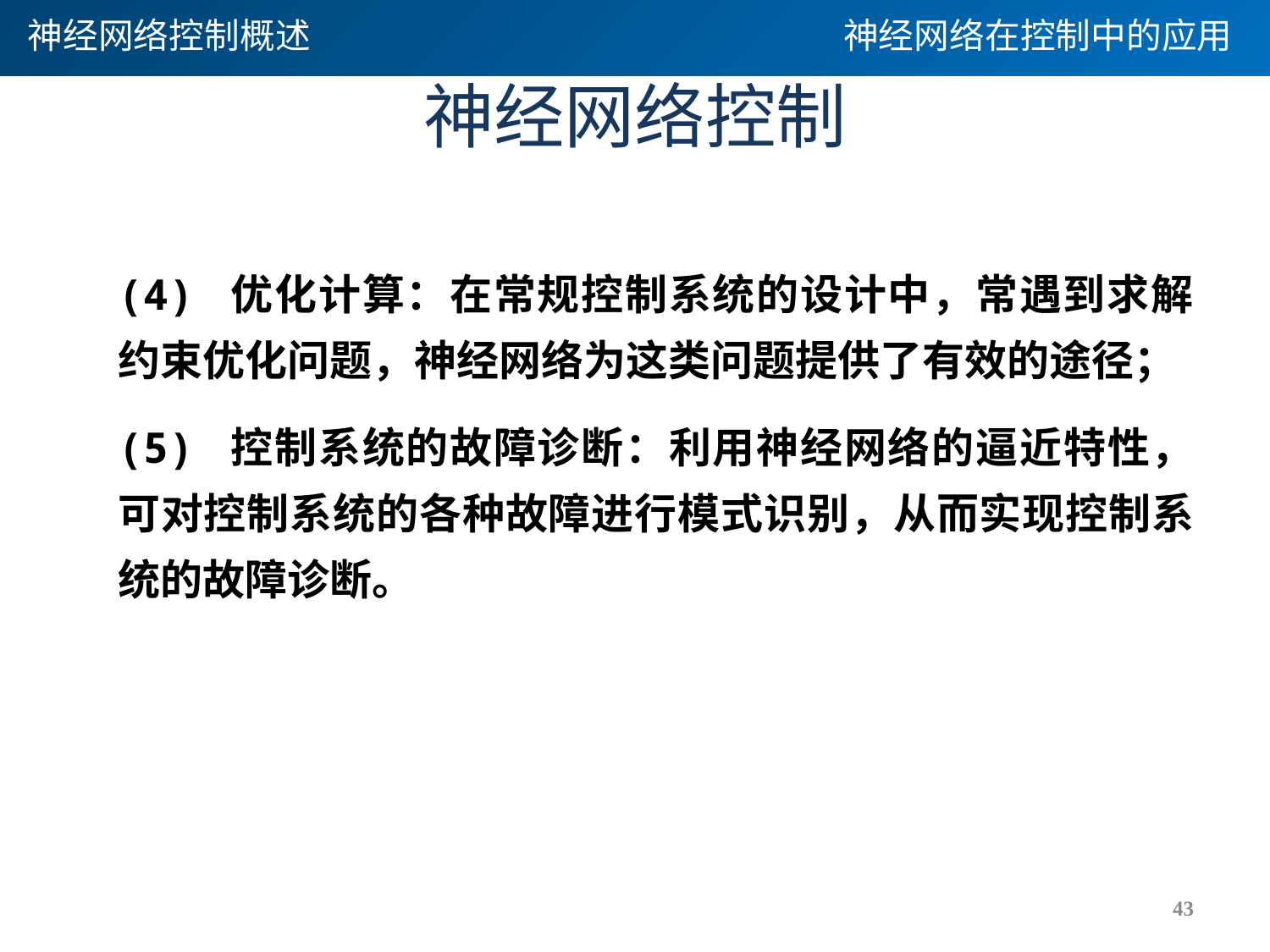

神经网络控制概述
神经网络在控制中的应用
# 神经网络控制
(4) 优化计算：在常规控制系统的设计中，常遇到求解约束优化问题，神经网络为这类问题提供了有效的途径；
(5) 控制系统的故障诊断：利用神经网络的逼近特性，可对控制系统的各种故障进行模式识别，从而实现控制系统的故障诊断。
43